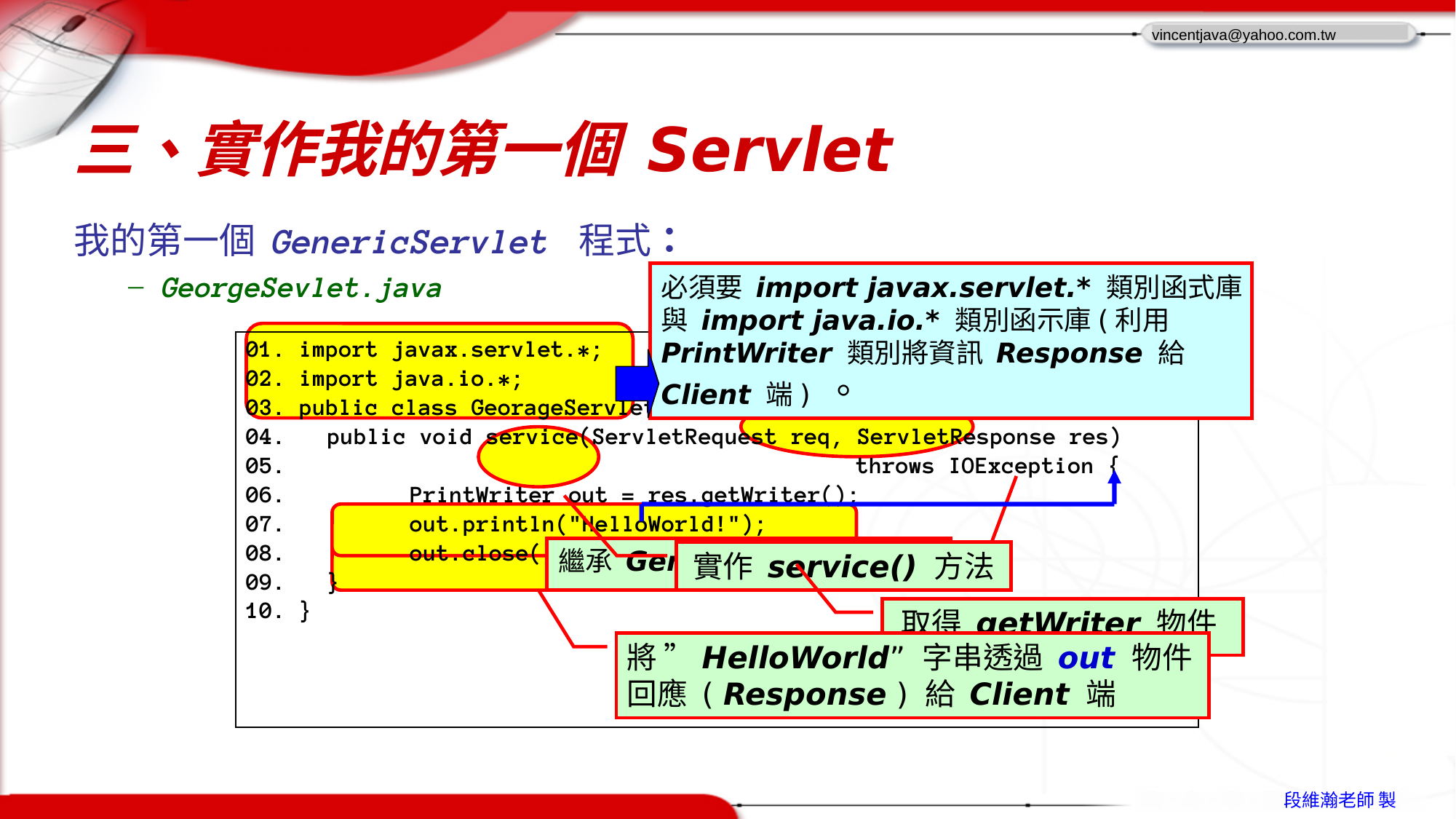

# 三、實作我的第一個 Servlet
我的第一個 GenericServlet 程式：
GeorgeSevlet.java
必須要 import javax.servlet.* 類別函式庫
與 import java.io.* 類別函示庫(利用
PrintWriter 類別將資訊 Response 給
Client 端) 。

| 01. import javax.servlet.\*; 02. import java.io.\*; 03. public class GeorageServlet extends GenericServlet { 04. public void service(ServletRequest req, ServletResponse res) 05. throws IOException { 06. PrintWriter out = res.getWriter(); 07. out.println("HelloWorld!"); 08. out.close(); 09. } 10. } |
| --- |

繼承 GenericServlet class
實作 service() 方法
取得 getWriter 物件
將 ”HelloWorld” 字串透過 out 物件回應 ( Response ) 給 Client 端